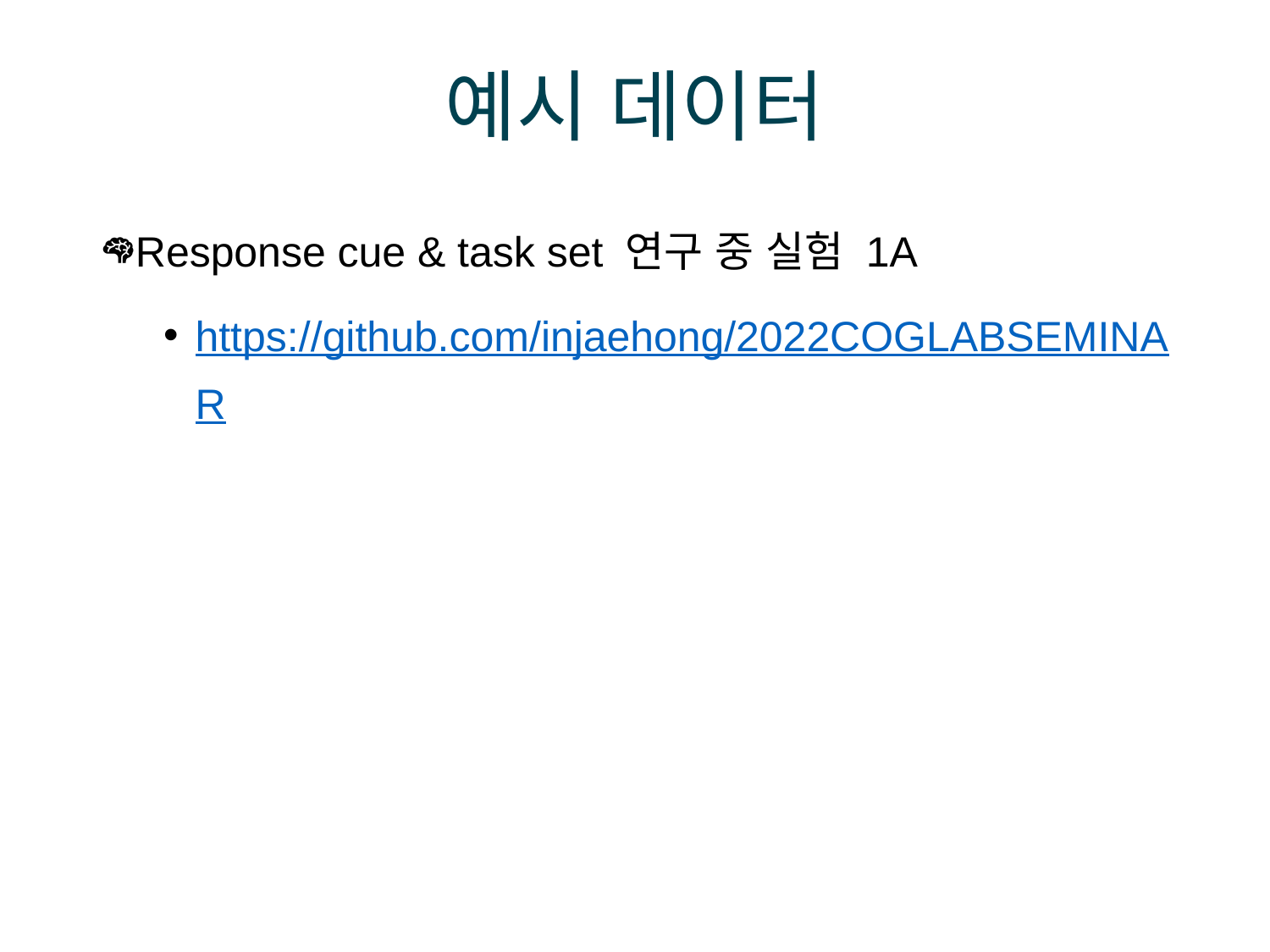

# 예시 데이터
Response cue & task set 연구 중 실험 1A
https://github.com/injaehong/2022COGLABSEMINAR